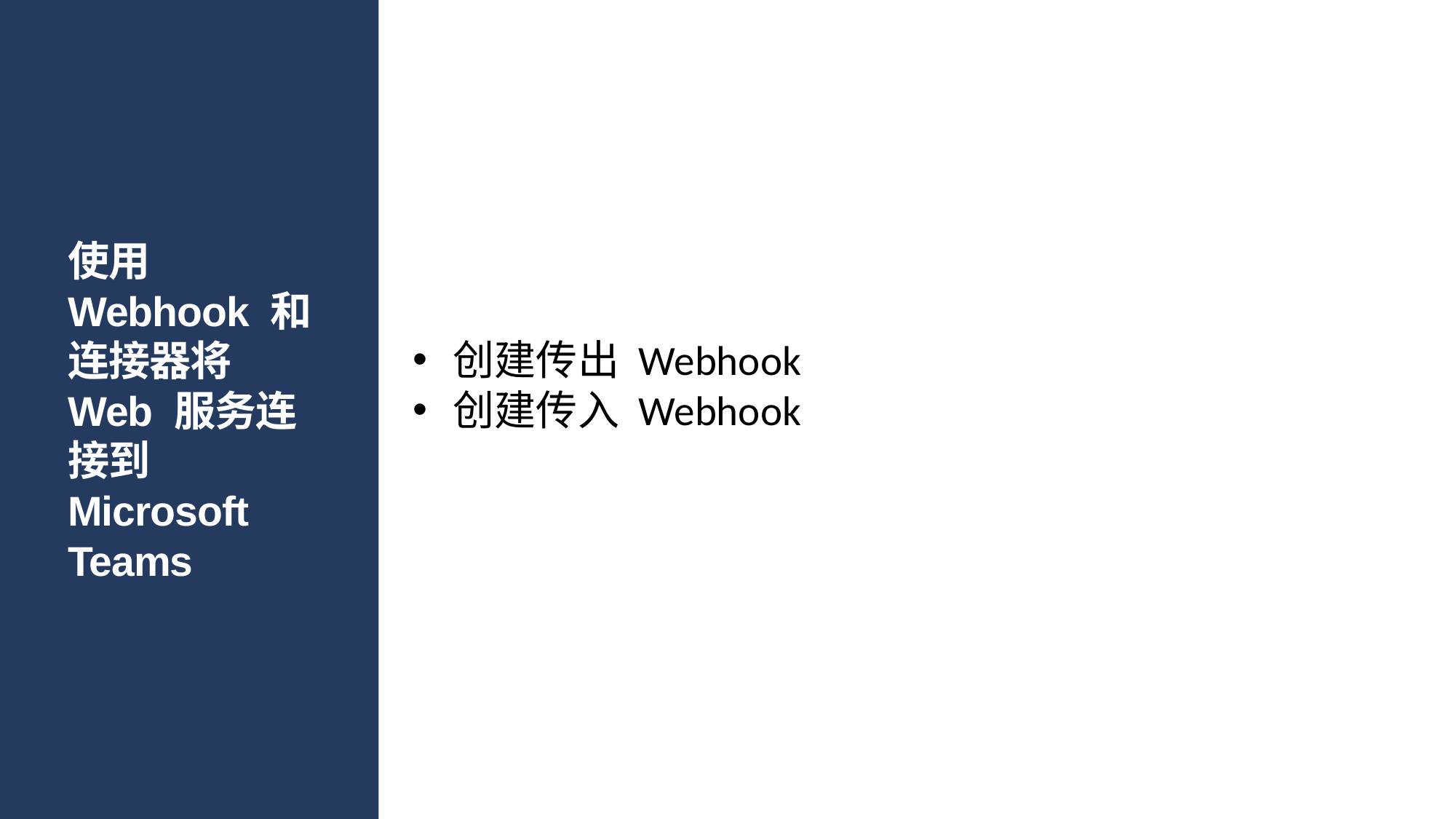

# 使用 Webhook 和连接器将 Web 服务连接到 Microsoft Teams
创建传出 Webhook
创建传入 Webhook